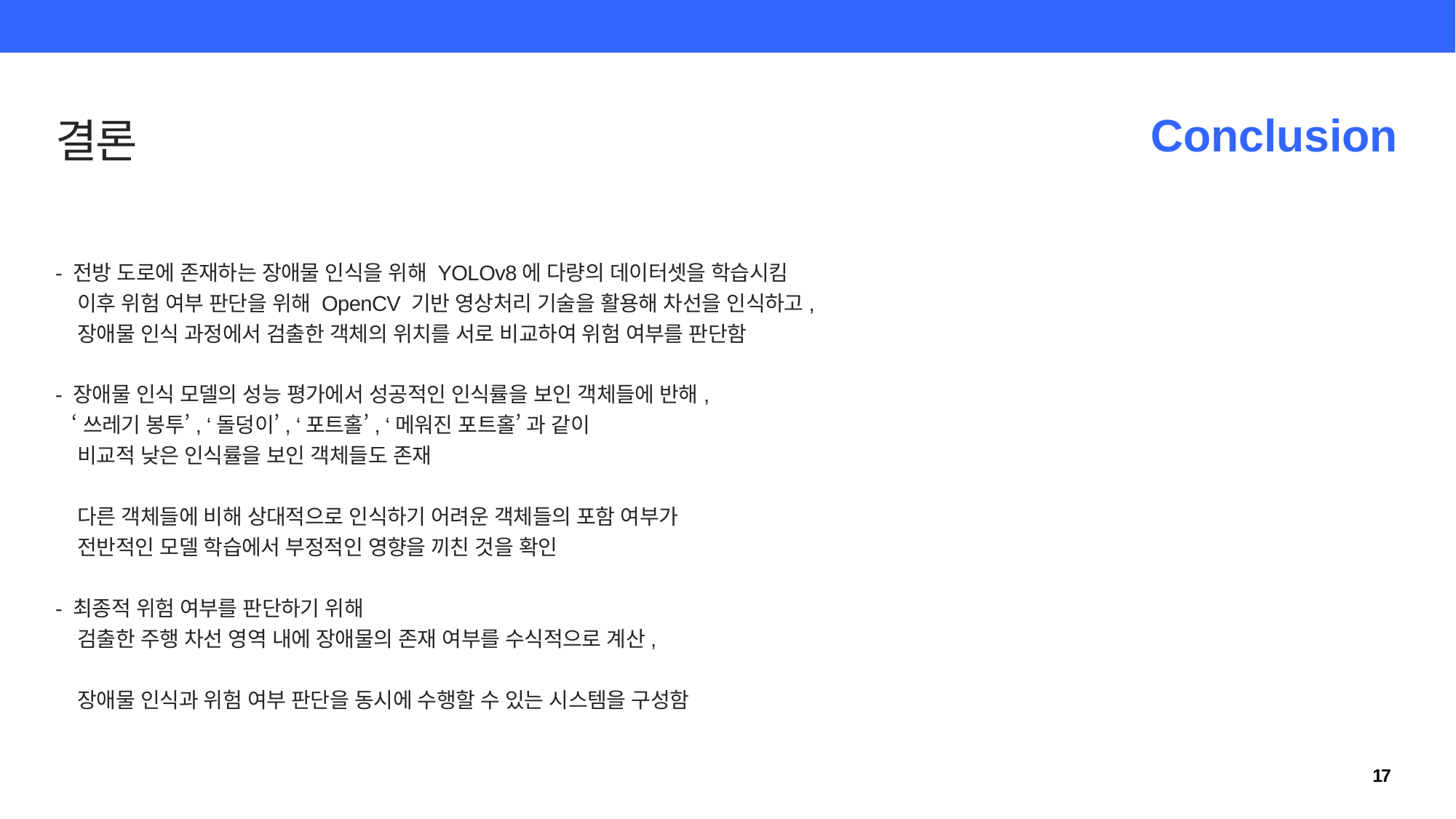

Conclusion
결론
- 전방 도로에 존재하는 장애물 인식을 위해 YOLOv8에 다량의 데이터셋을 학습시킴
   이후 위험 여부 판단을 위해 OpenCV 기반 영상처리 기술을 활용해 차선을 인식하고,
   장애물 인식 과정에서 검출한 객체의 위치를 서로 비교하여 위험 여부를 판단함

- 장애물 인식 모델의 성능 평가에서 성공적인 인식률을 보인 객체들에 반해,
   ‘쓰레기 봉투’, ‘돌덩이’, ‘포트홀’, ‘메워진 포트홀’ 과 같이
   비교적 낮은 인식률을 보인 객체들도 존재

   다른 객체들에 비해 상대적으로 인식하기 어려운 객체들의 포함 여부가
   전반적인 모델 학습에서 부정적인 영향을 끼친 것을 확인

- 최종적 위험 여부를 판단하기 위해
   검출한 주행 차선 영역 내에 장애물의 존재 여부를 수식적으로 계산,

   장애물 인식과 위험 여부 판단을 동시에 수행할 수 있는 시스템을 구성함

17